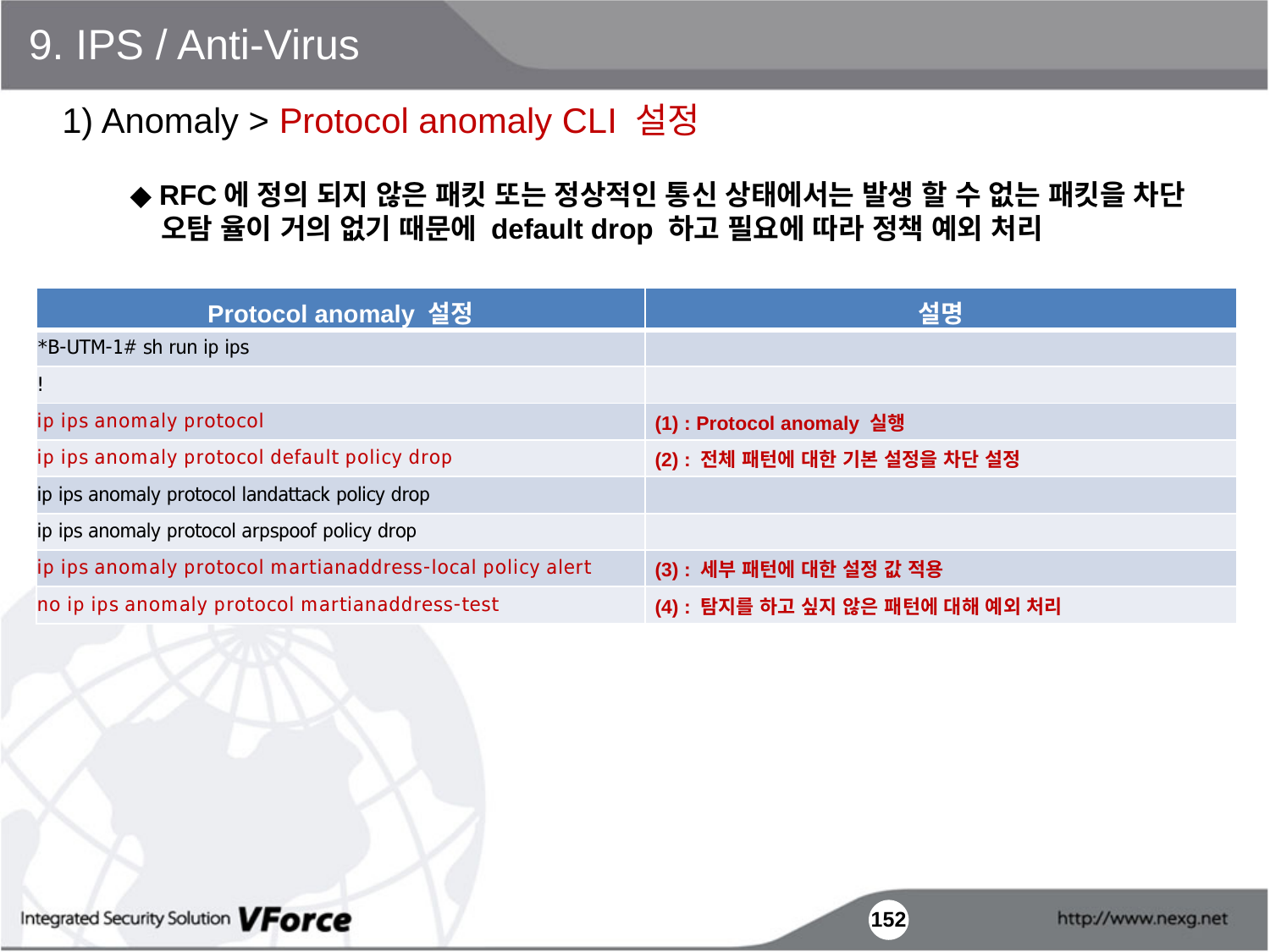

9. IPS / Anti-Virus
1) Anomaly > Protocol anomaly CLI 설정
◆ RFC에 정의 되지 않은 패킷 또는 정상적인 통신 상태에서는 발생 할 수 없는 패킷을 차단
    오탐 율이 거의 없기 때문에 default drop 하고 필요에 따라 정책 예외 처리
| Protocol anomaly 설정 | 설명 |
| --- | --- |
| \*B-UTM-1# sh run ip ips |  |
| ! |  |
| ip ips anomaly protocol | (1) : Protocol anomaly 실행 |
| ip ips anomaly protocol default policy drop | (2) : 전체 패턴에 대한 기본 설정을 차단 설정 |
| ip ips anomaly protocol landattack policy drop |  |
| ip ips anomaly protocol arpspoof policy drop |  |
| ip ips anomaly protocol martianaddress-local policy alert | (3) : 세부 패턴에 대한 설정 값 적용 |
| no ip ips anomaly protocol martianaddress-test | (4) : 탐지를 하고 싶지 않은 패턴에 대해 예외 처리 |